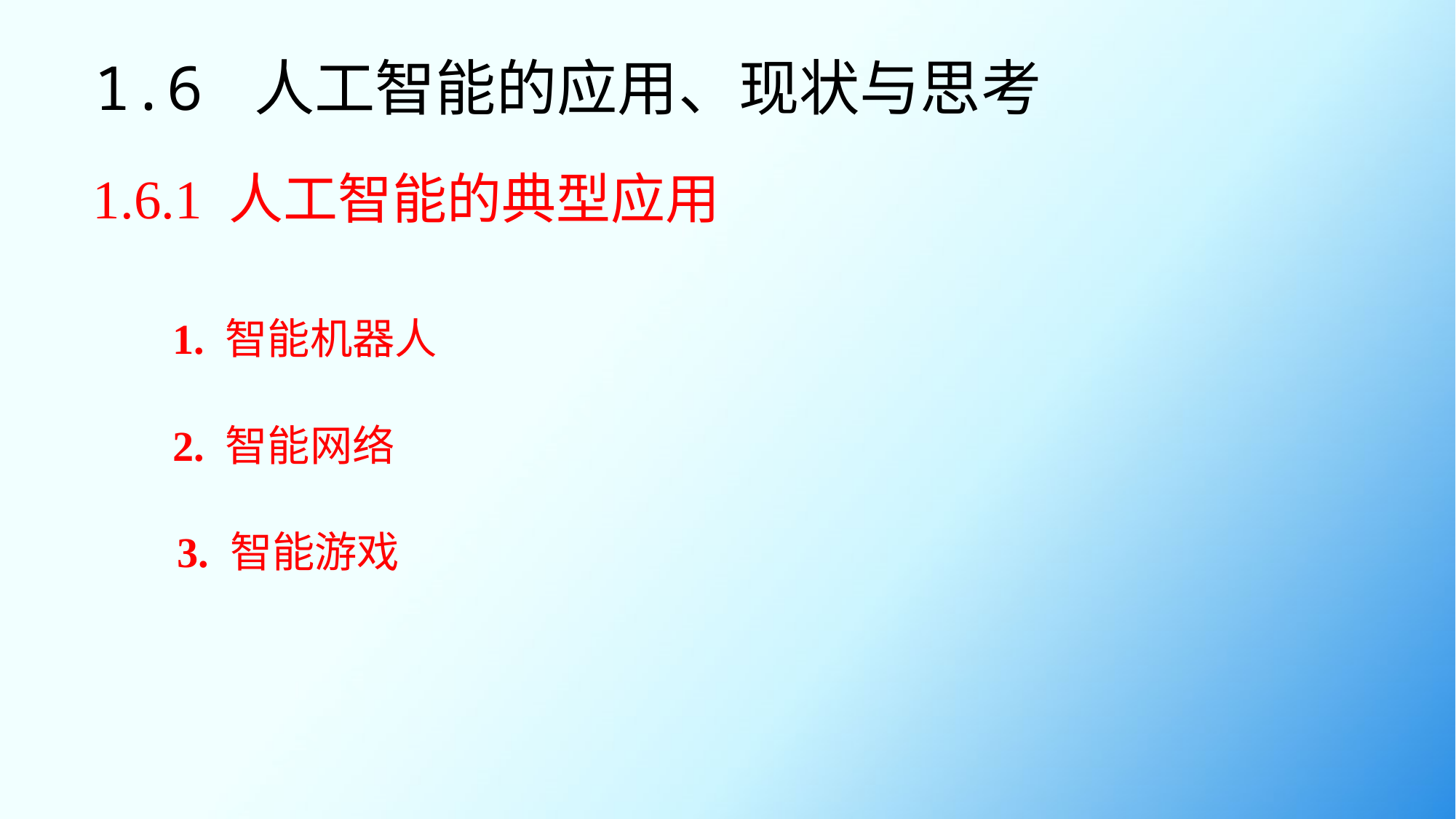

1.6 人工智能的应用、现状与思考
1.6.1 人工智能的典型应用
1. 智能机器人
2. 智能网络
3. 智能游戏
33